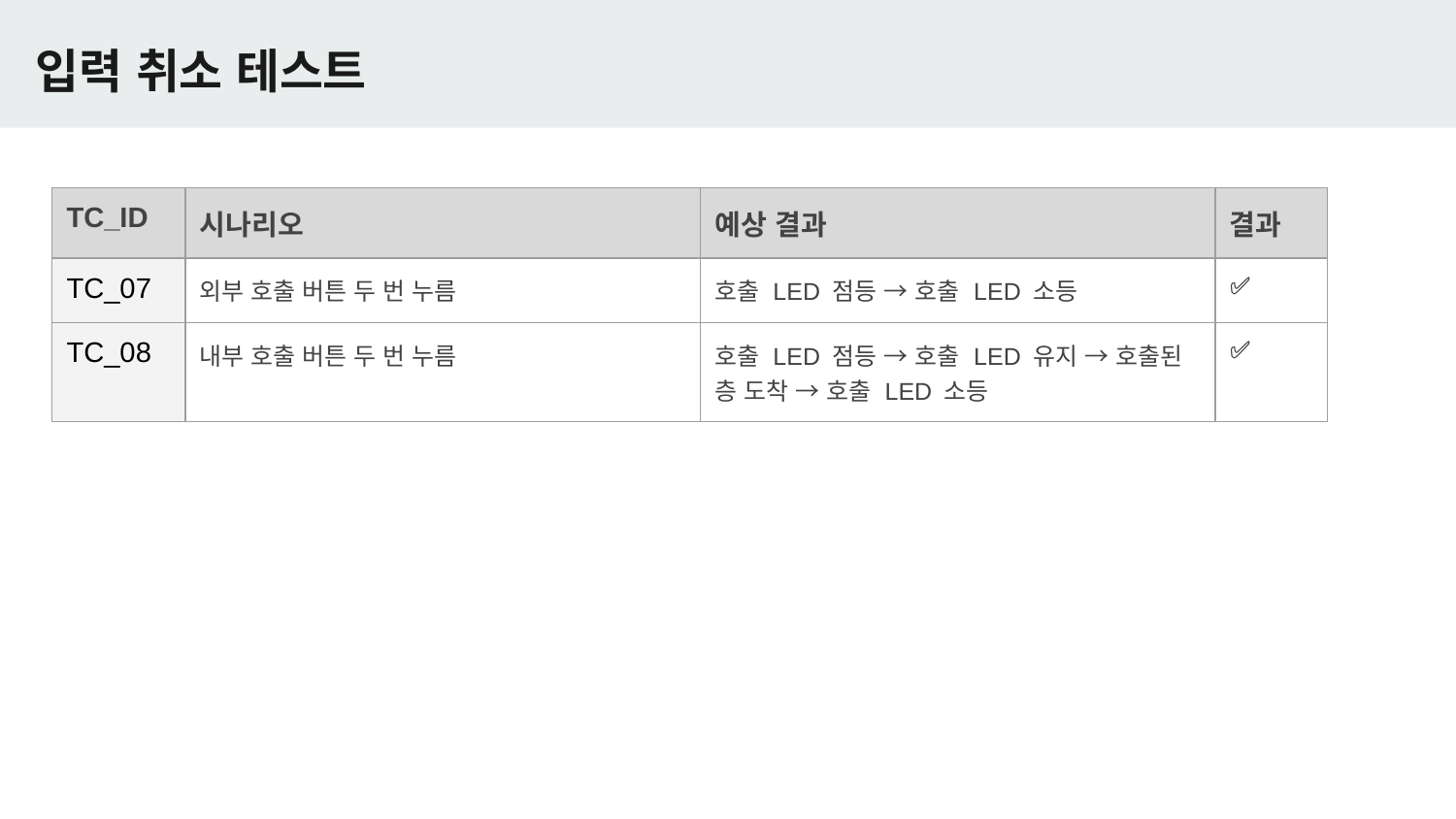

# 입력 취소 테스트
| TC\_ID | 시나리오 | 예상 결과 | 결과 |
| --- | --- | --- | --- |
| TC\_07 | 외부 호출 버튼 두 번 누름 | 호출 LED 점등 → 호출 LED 소등 | ✅ |
| TC\_08 | 내부 호출 버튼 두 번 누름 | 호출 LED 점등 → 호출 LED 유지 → 호출된 층 도착 → 호출 LED 소등 | ✅ |